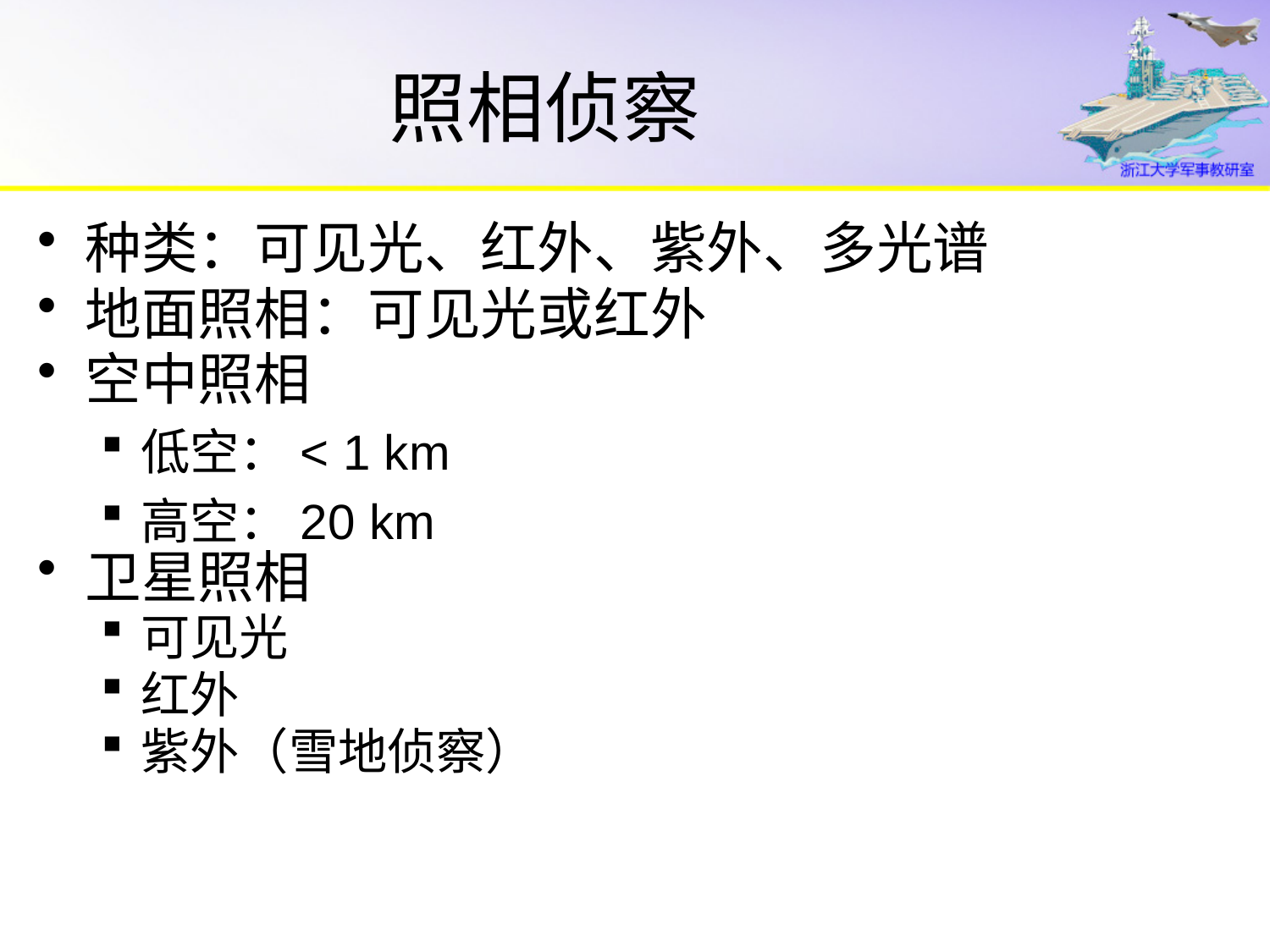

# 照相侦察
种类：可见光、红外、紫外、多光谱
地面照相：可见光或红外
空中照相
低空：< 1 km
高空：20 km
卫星照相
可见光
红外
紫外（雪地侦察）